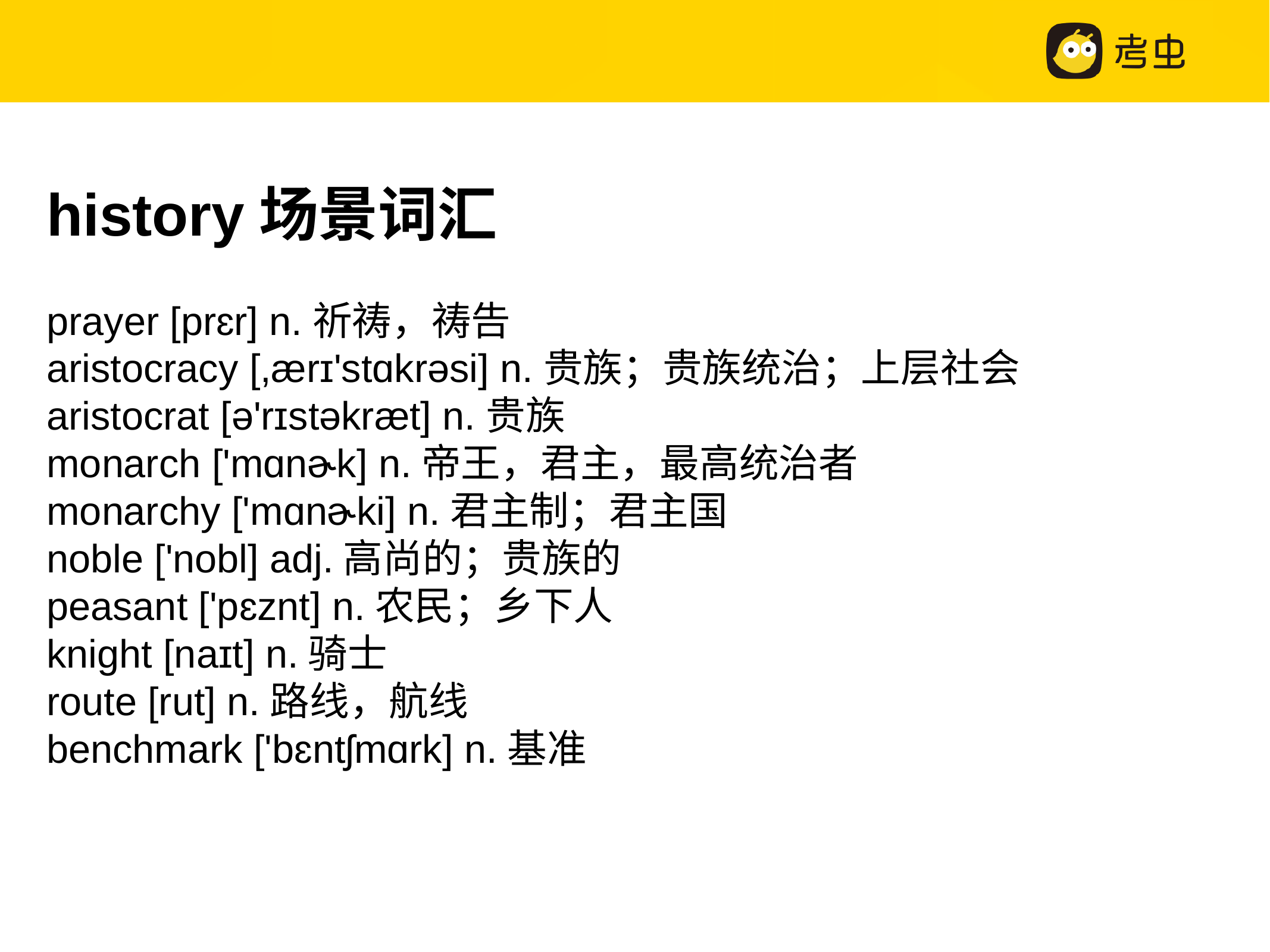

history场景词汇

prayer [prɛr] n.祈祷，祷告
aristocracy [,ærɪ'stɑkrəsi] n.贵族；贵族统治；上层社会
aristocrat [ə'rɪstəkræt] n.贵族
monarch ['mɑnɚk] n.帝王，君主，最高统治者
monarchy ['mɑnɚki] n.君主制；君主国
noble ['nobl] adj.高尚的；贵族的
peasant ['pɛznt] n.农民；乡下人
knight [naɪt] n.骑士
route [rut] n.路线，航线
benchmark ['bɛntʃmɑrk] n.基准